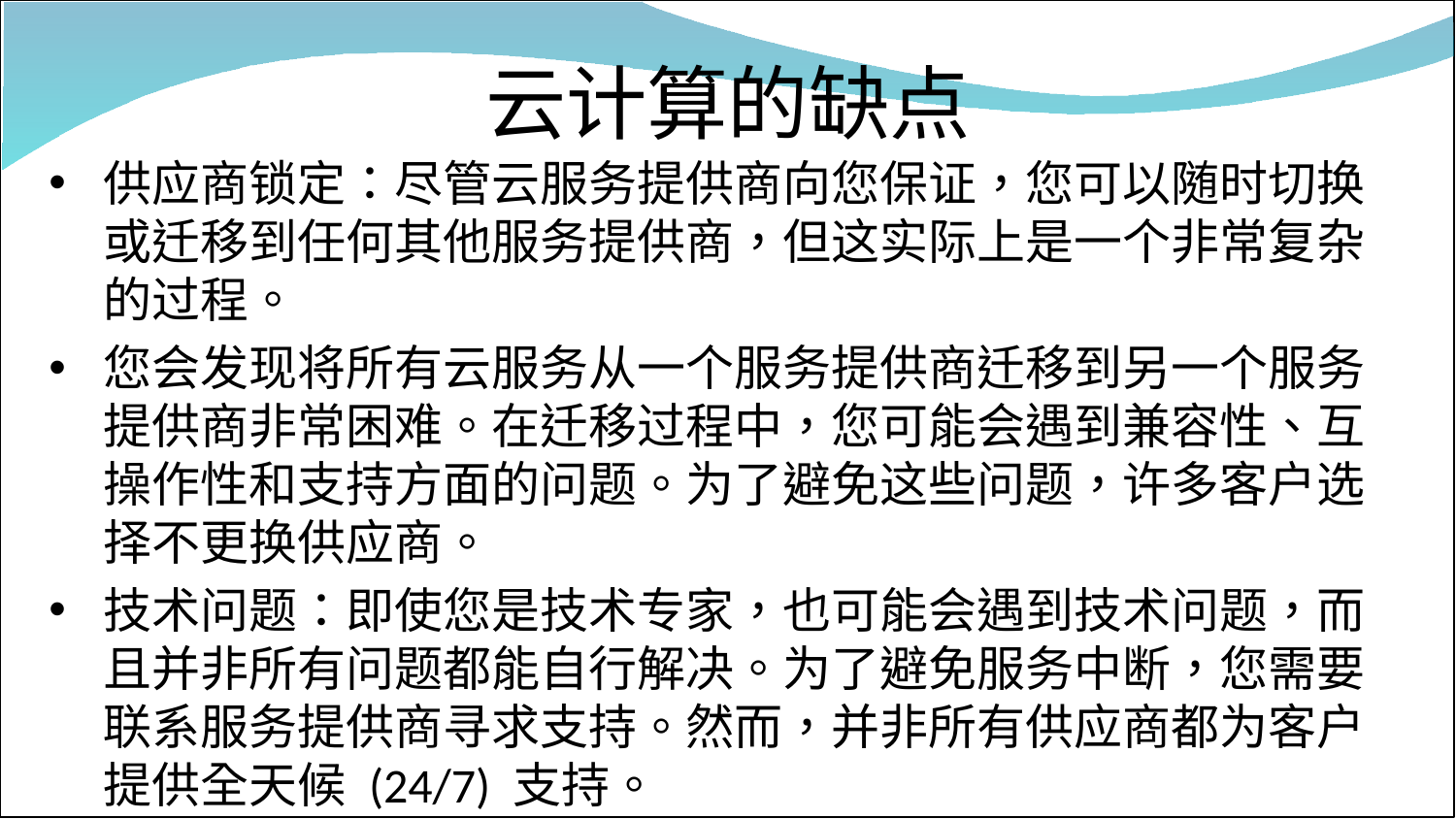

# 云计算的缺点
供应商锁定：尽管云服务提供商向您保证，您可以随时切换或迁移到任何其他服务提供商，但这实际上是一个非常复杂的过程。
您会发现将所有云服务从一个服务提供商迁移到另一个服务提供商非常困难。在迁移过程中，您可能会遇到兼容性、互操作性和支持方面的问题。为了避免这些问题，许多客户选择不更换供应商。
技术问题：即使您是技术专家，也可能会遇到技术问题，而且并非所有问题都能自行解决。为了避免服务中断，您需要联系服务提供商寻求支持。然而，并非所有供应商都为客户提供全天候 (24/7) 支持。